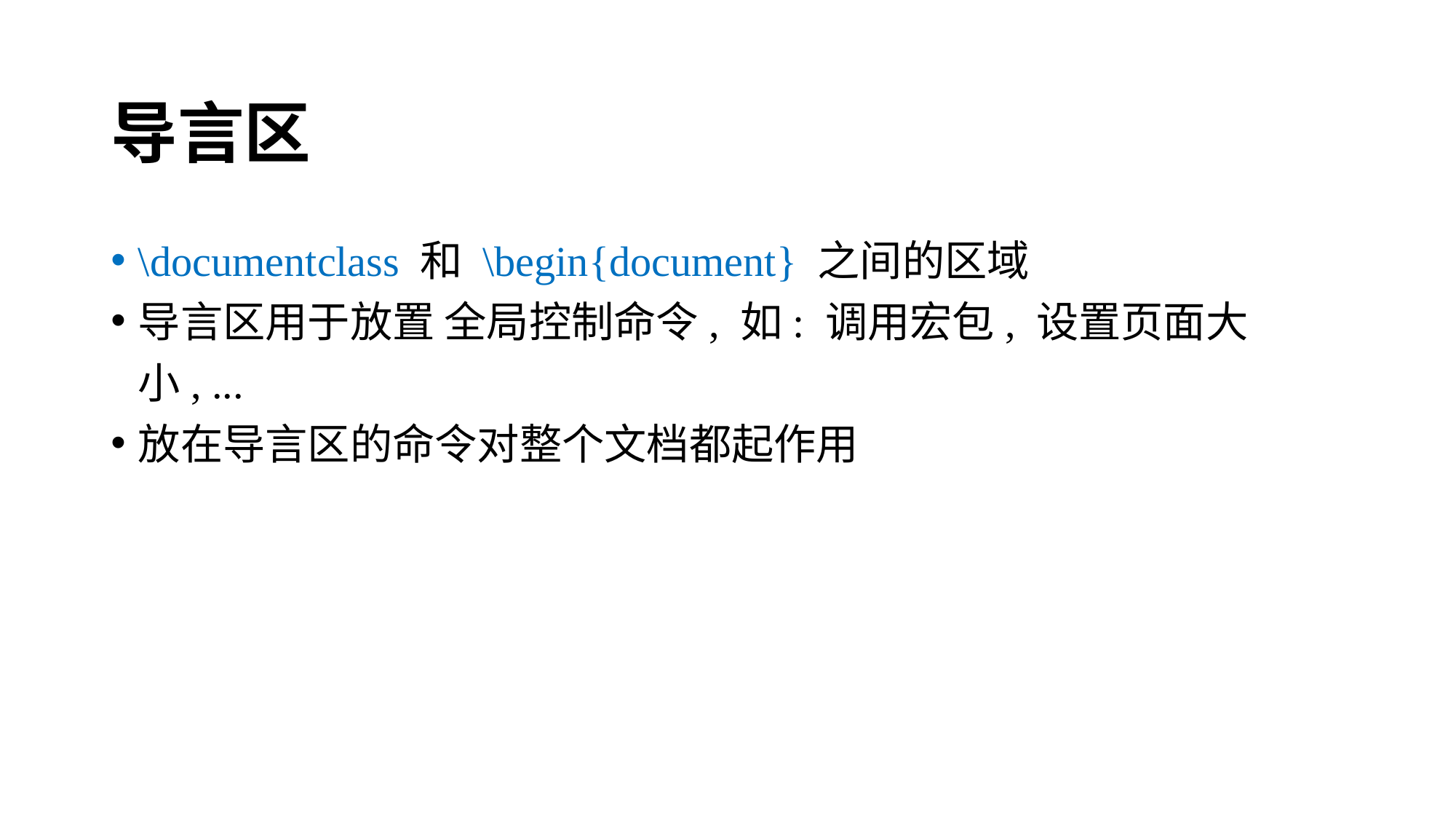

# 导言区
\documentclass 和 \begin{document} 之间的区域
导言区用于放置 全局控制命令, 如: 调用宏包, 设置页面大小, ...
放在导言区的命令对整个文档都起作用